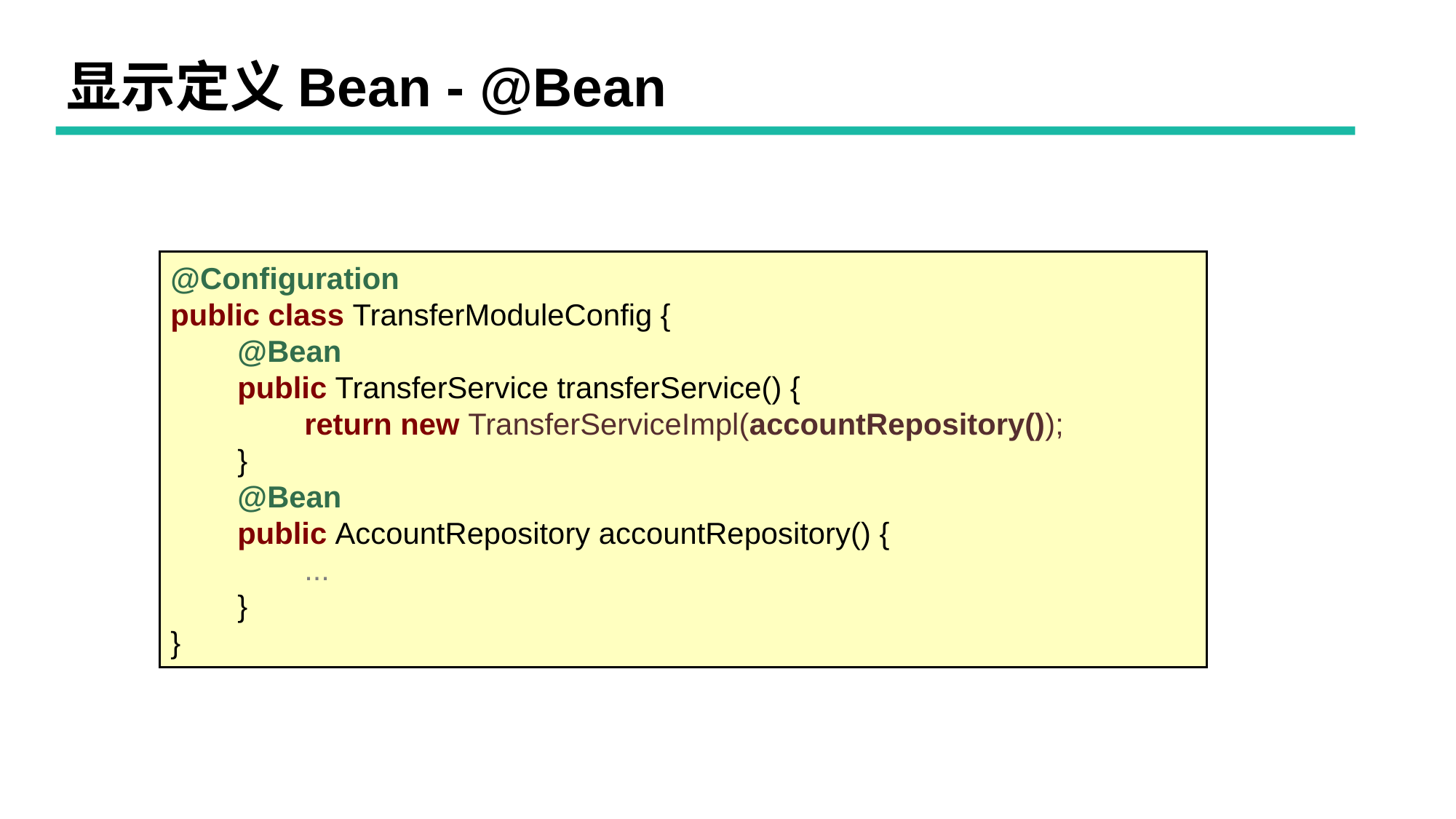

# 显示定义Bean - @Bean
@Configuration
public class TransferModuleConfig {
        @Bean
        public TransferService transferService() {
                return new TransferServiceImpl(accountRepository());
        }
        @Bean
        public AccountRepository accountRepository() {
                ...
        }
}